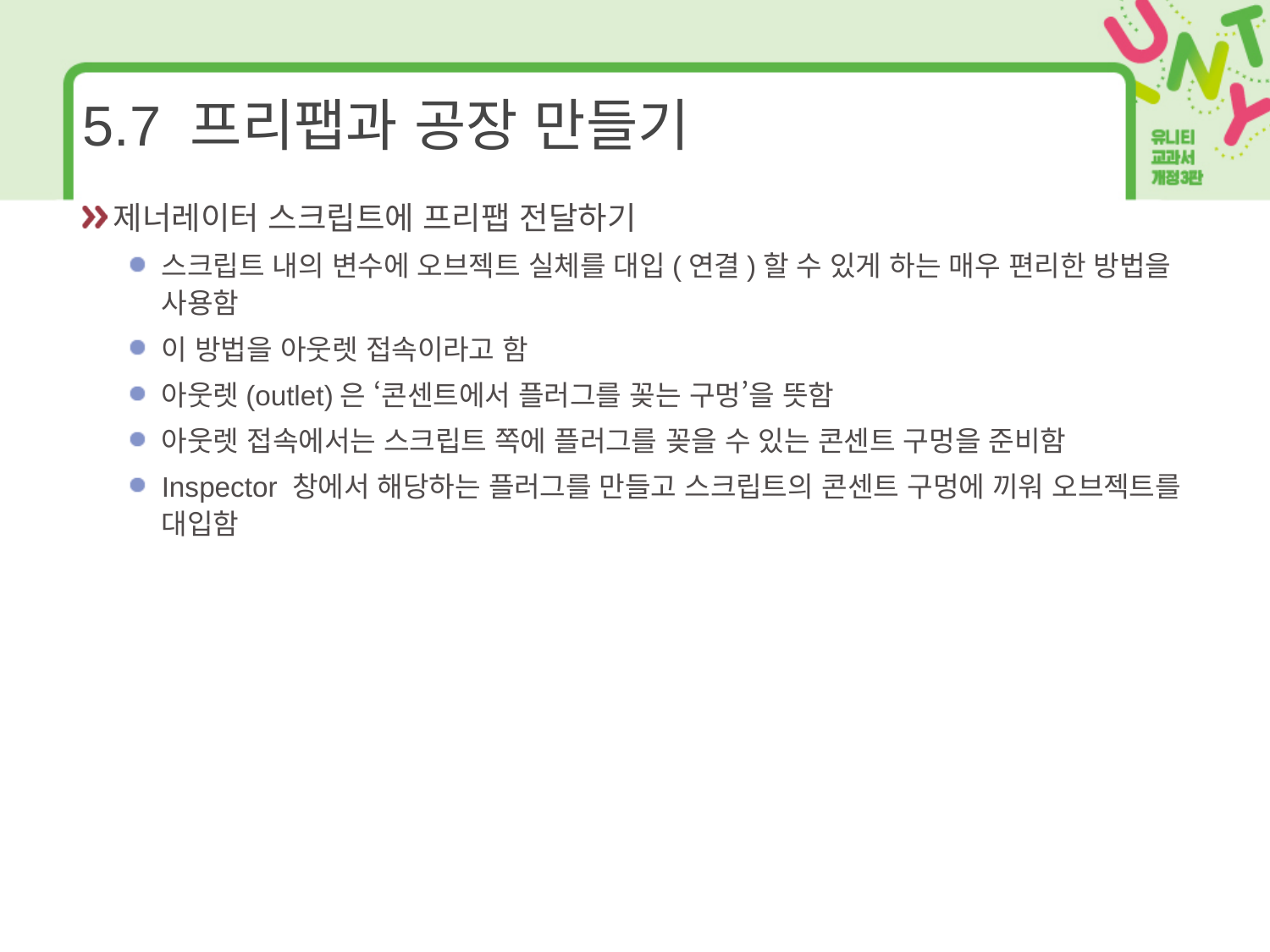

# 5.7 프리팹과 공장 만들기
제너레이터 스크립트에 프리팹 전달하기
스크립트 내의 변수에 오브젝트 실체를 대입(연결)할 수 있게 하는 매우 편리한 방법을 사용함
이 방법을 아웃렛 접속이라고 함
아웃렛(outlet)은 ‘콘센트에서 플러그를 꽂는 구멍’을 뜻함
아웃렛 접속에서는 스크립트 쪽에 플러그를 꽂을 수 있는 콘센트 구멍을 준비함
Inspector 창에서 해당하는 플러그를 만들고 스크립트의 콘센트 구멍에 끼워 오브젝트를 대입함